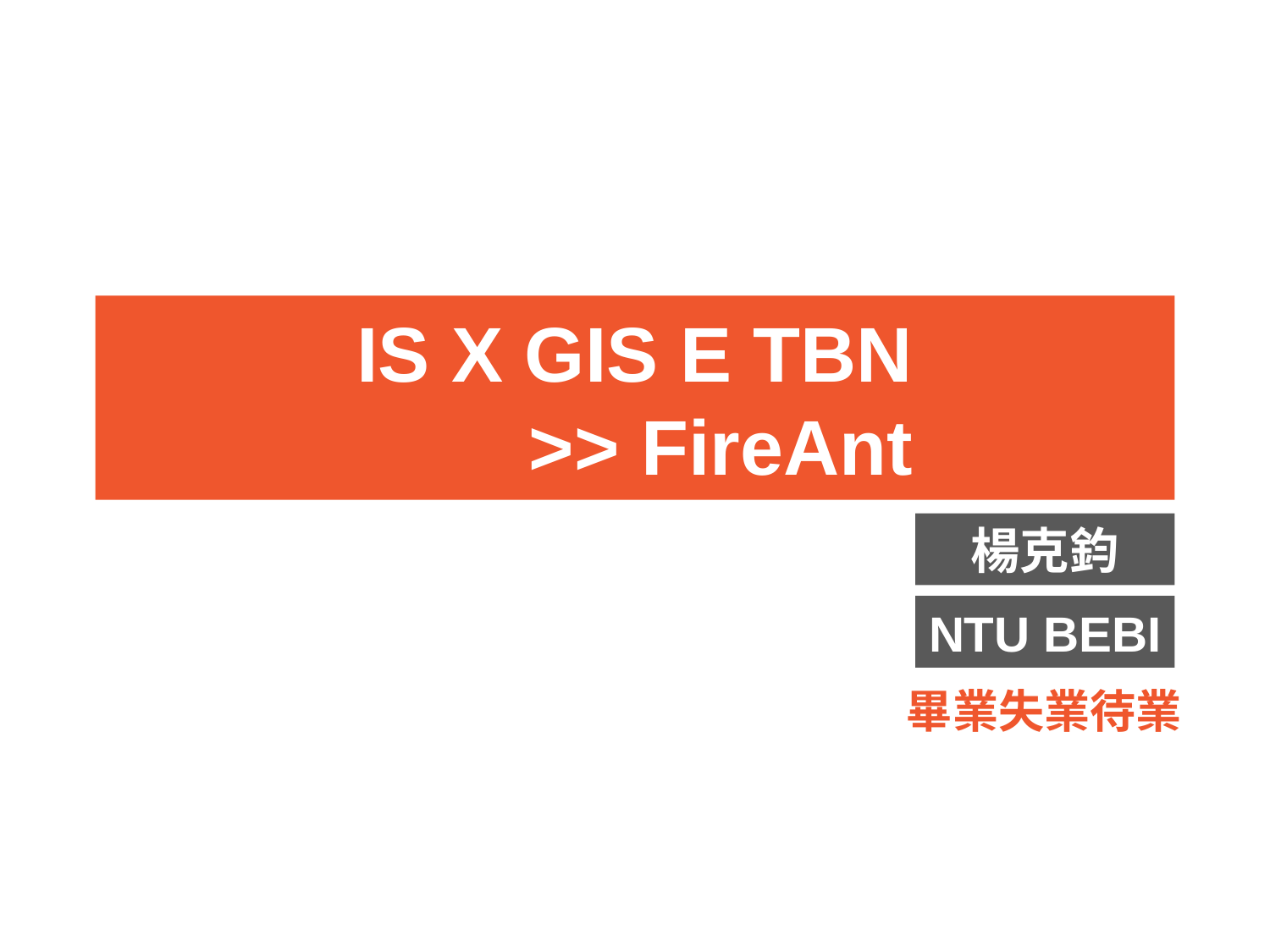

# IS X GIS E TBN >> FireAnt
楊克鈞
NTU BEBI
畢業失業待業